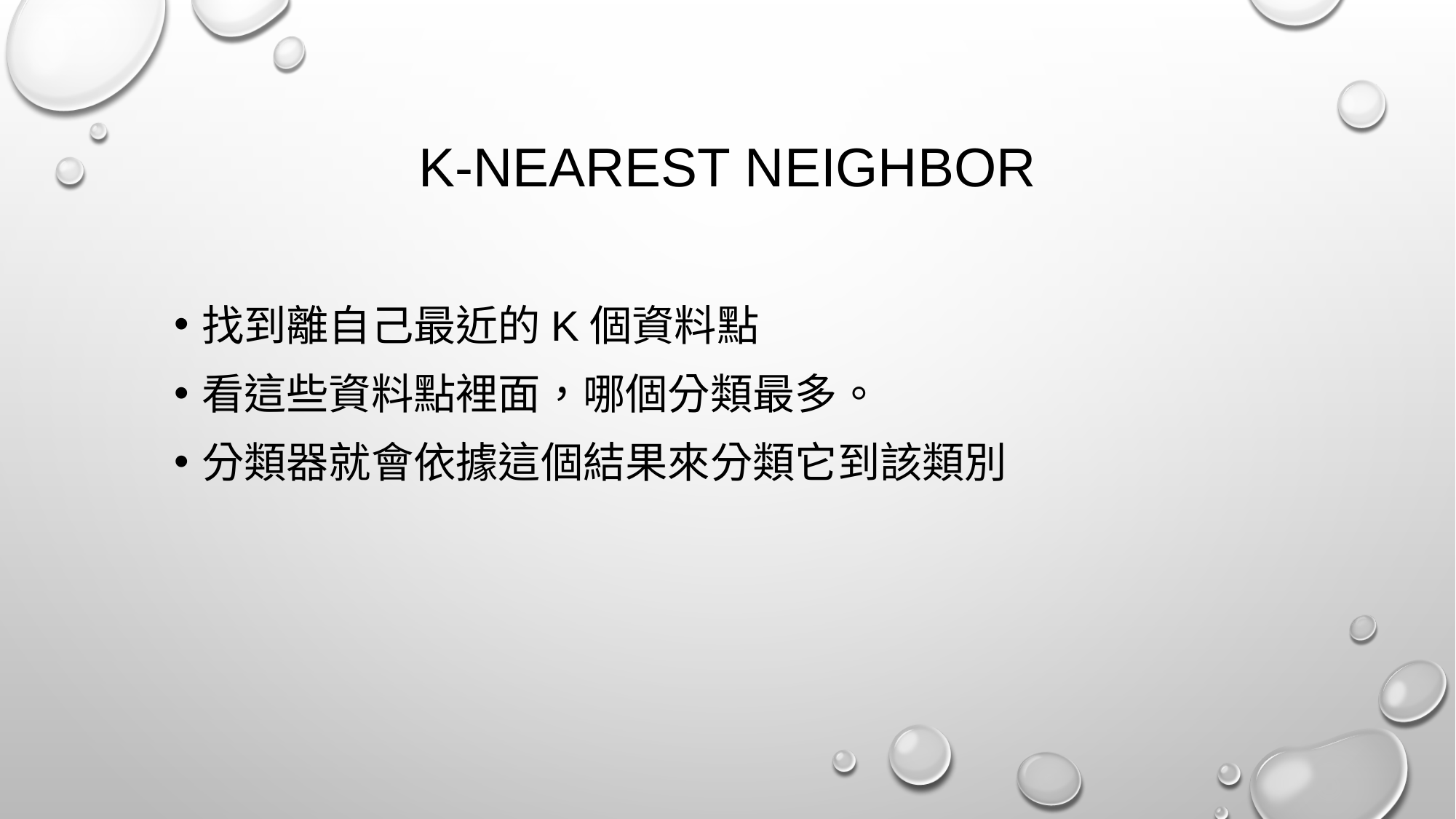

# K-Nearest neighbor
找到離自己最近的k個資料點
看這些資料點裡面，哪個分類最多。
分類器就會依據這個結果來分類它到該類別